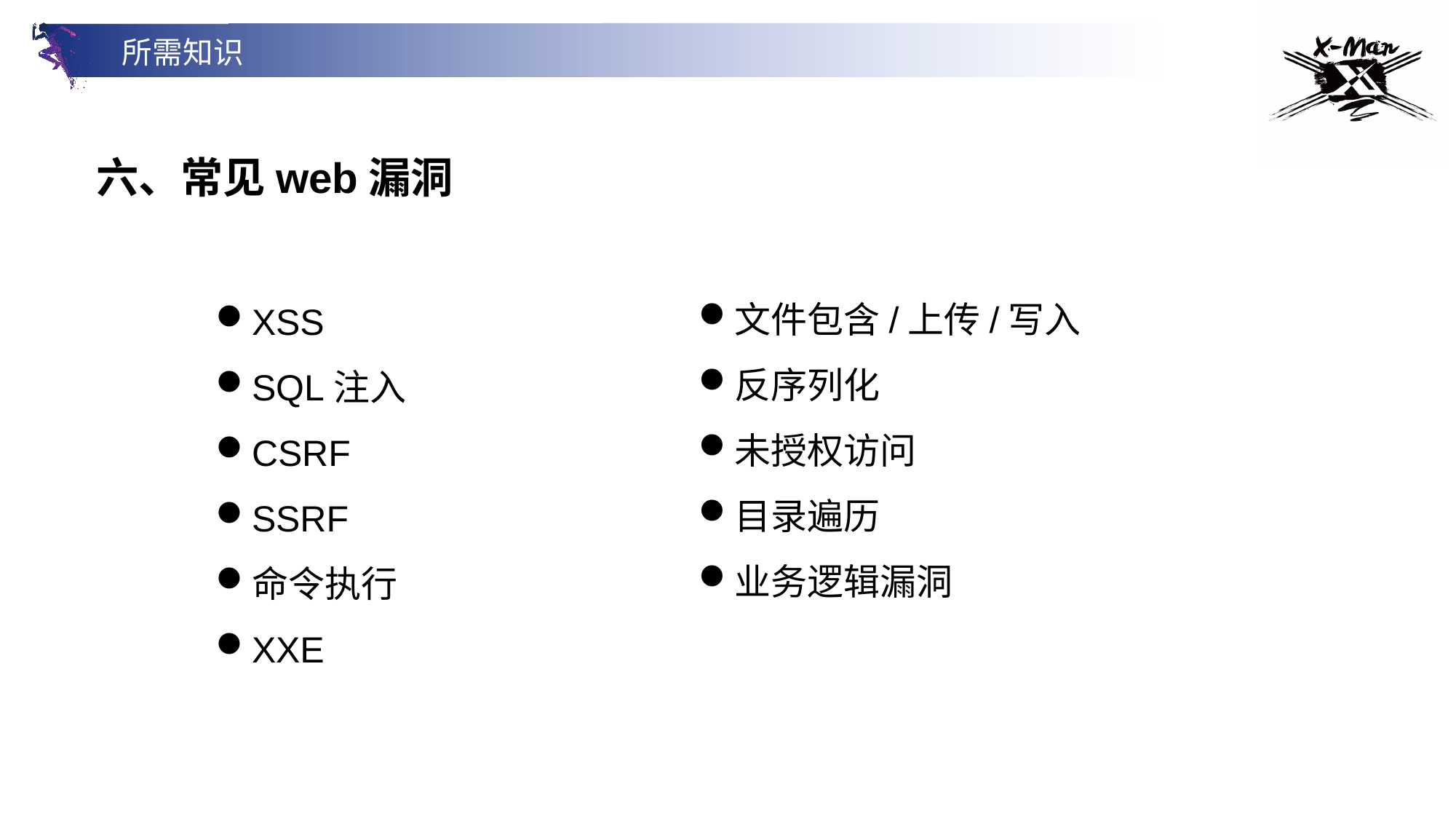

所需知识
六、常见web漏洞
文件包含/上传/写入
反序列化
未授权访问
目录遍历
业务逻辑漏洞
XSS
SQL注入
CSRF
SSRF
命令执行
XXE